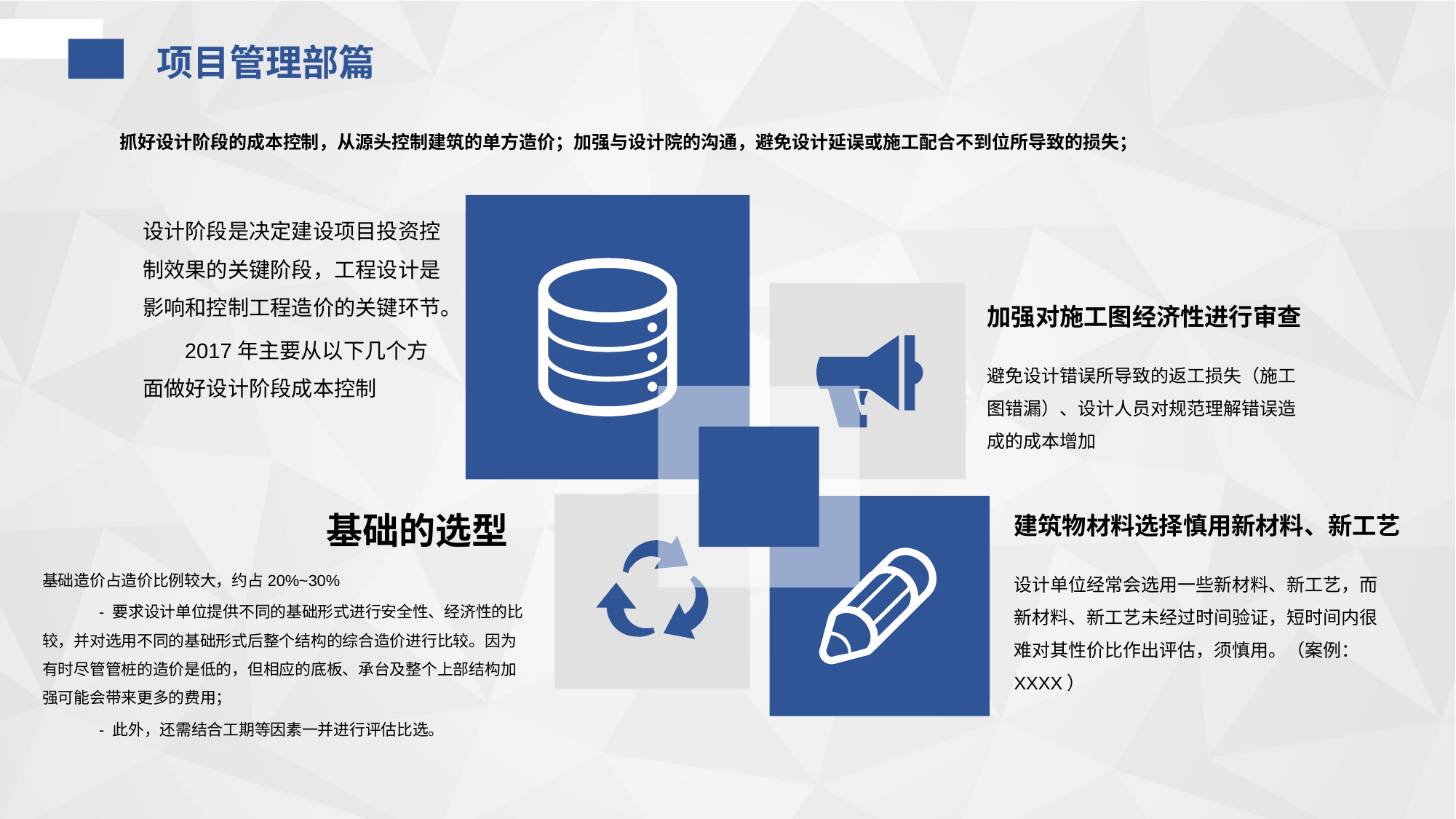

项目管理部篇

抓好设计阶段的成本控制，从源头控制建筑的单方造价；加强与设计院的沟通，避免设计延误或施工配合不到位所导致的损失；

设计阶段是决定建设项目投资控制效果的关键阶段，工程设计是影响和控制工程造价的关键环节。
       2017年主要从以下几个方面做好设计阶段成本控制

加强对施工图经济性进行审查
避免设计错误所导致的返工损失（施工图错漏）、设计人员对规范理解错误造成的成本增加

基础的选型
建筑物材料选择慎用新材料、新工艺
基础造价占造价比例较大，约占20%~30%
             - 要求设计单位提供不同的基础形式进行安全性、经济性的比较，并对选用不同的基础形式后整个结构的综合造价进行比较。因为有时尽管管桩的造价是低的，但相应的底板、承台及整个上部结构加强可能会带来更多的费用；
             - 此外，还需结合工期等因素一并进行评估比选。
设计单位经常会选用一些新材料、新工艺，而新材料、新工艺未经过时间验证，短时间内很难对其性价比作出评估，须慎用。（案例：XXXX）